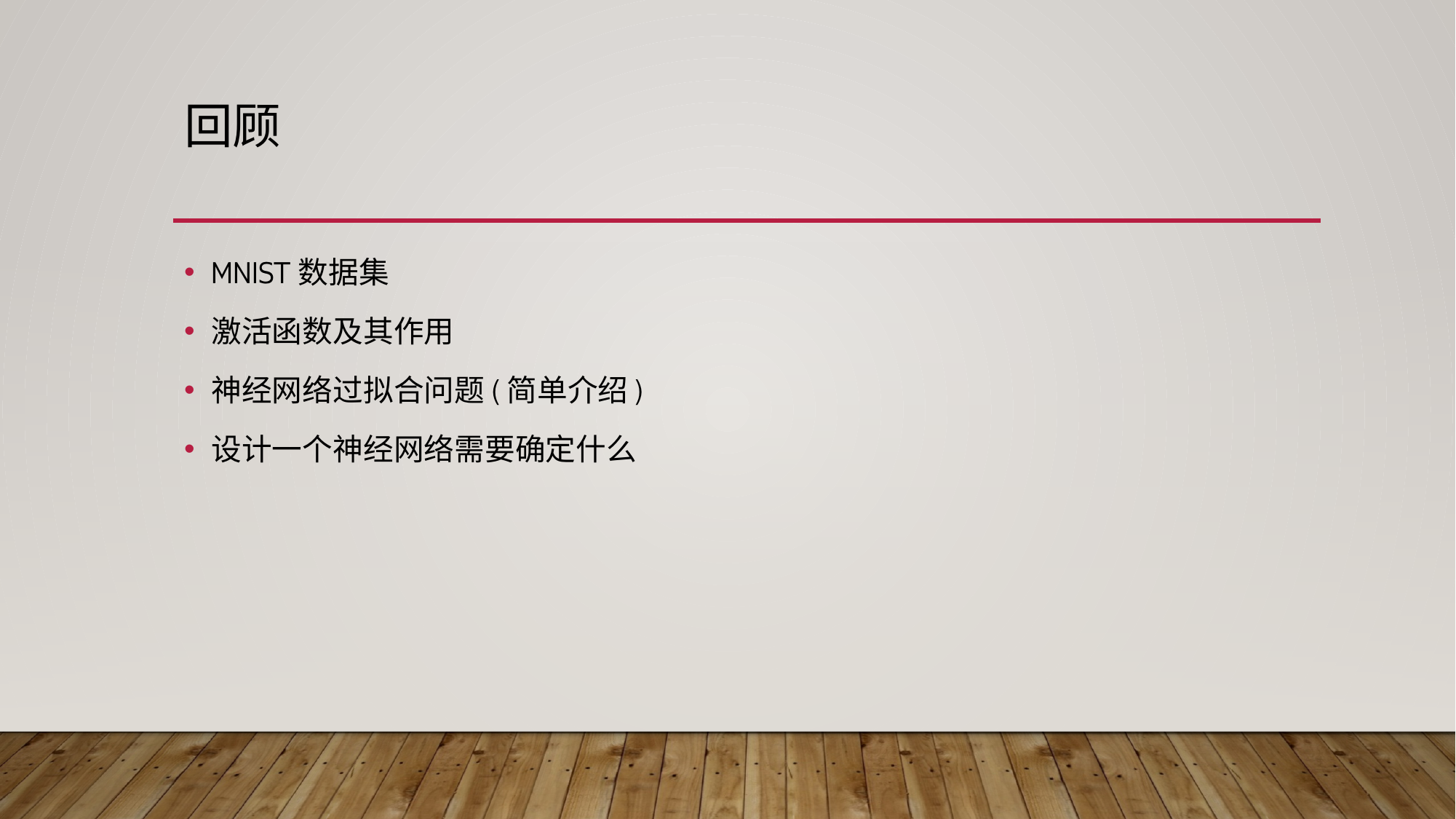

# 回顾
MNIST数据集
激活函数及其作用
神经网络过拟合问题(简单介绍)
设计一个神经网络需要确定什么